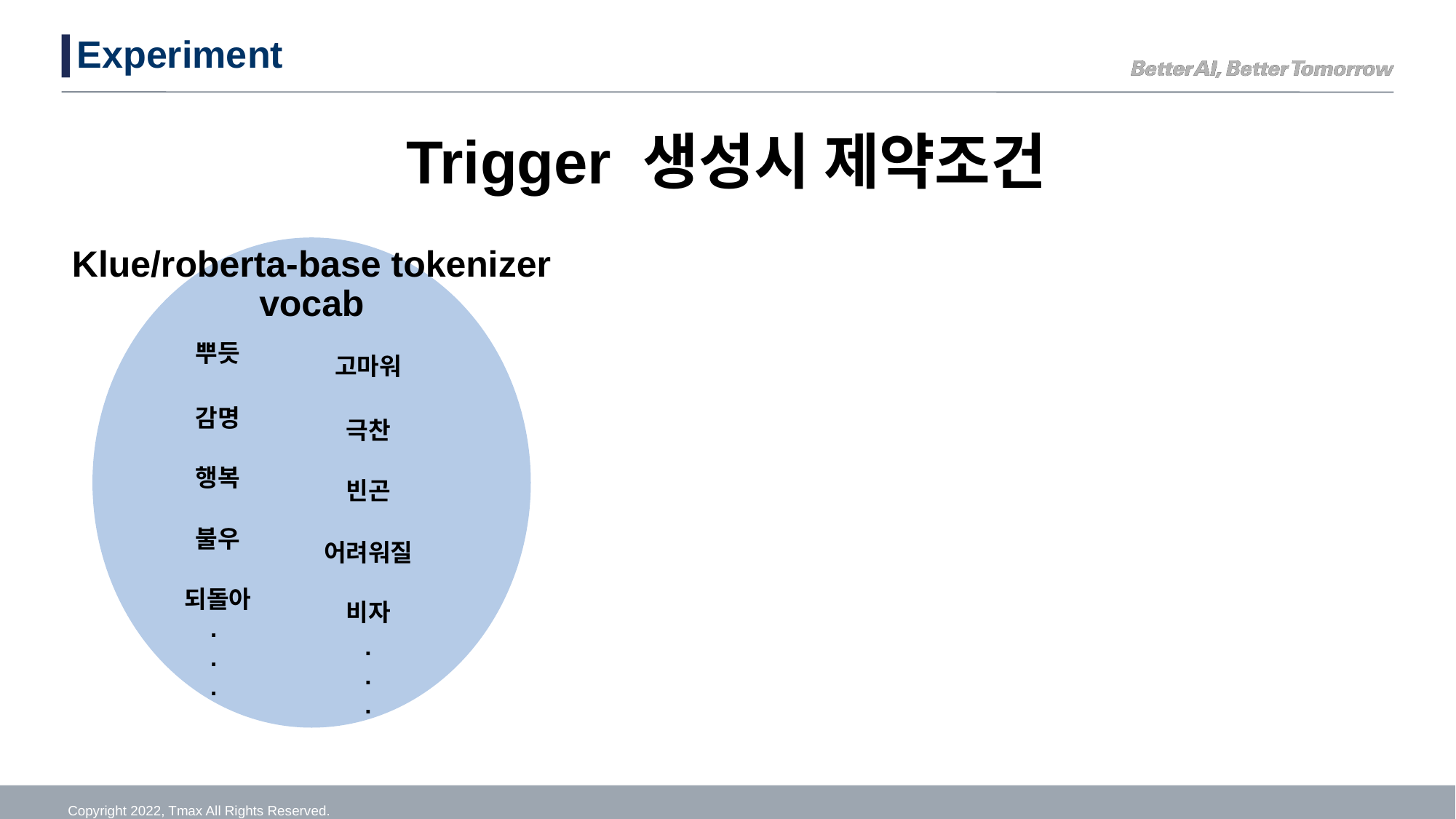

# Experiment
Trigger 생성시 제약조건

Klue/roberta-base tokenizer
vocab
뿌듯
고마워
감명
극찬
행복
빈곤
불우
어려워질
되돌아
비자
.
.
.
.
.
.
20